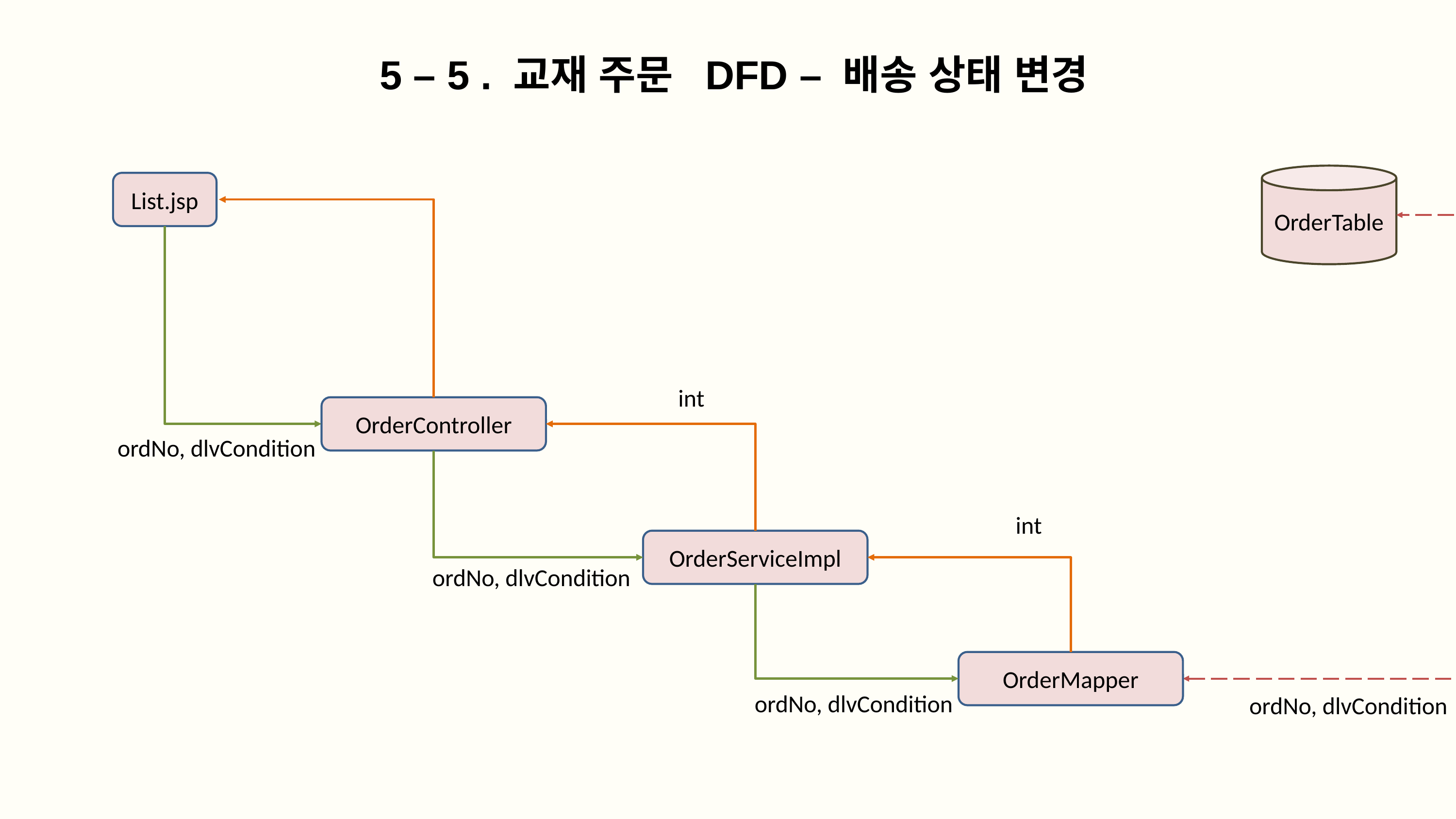

5 – 5 . 교재 주문  DFD – 배송 상태 변경
OrderTable
List.jsp
int
OrderController
ordNo, dlvCondition

int
OrderServiceImpl
ordNo, dlvCondition

OrderMapper
ordNo, dlvCondition

ordNo, dlvCondition